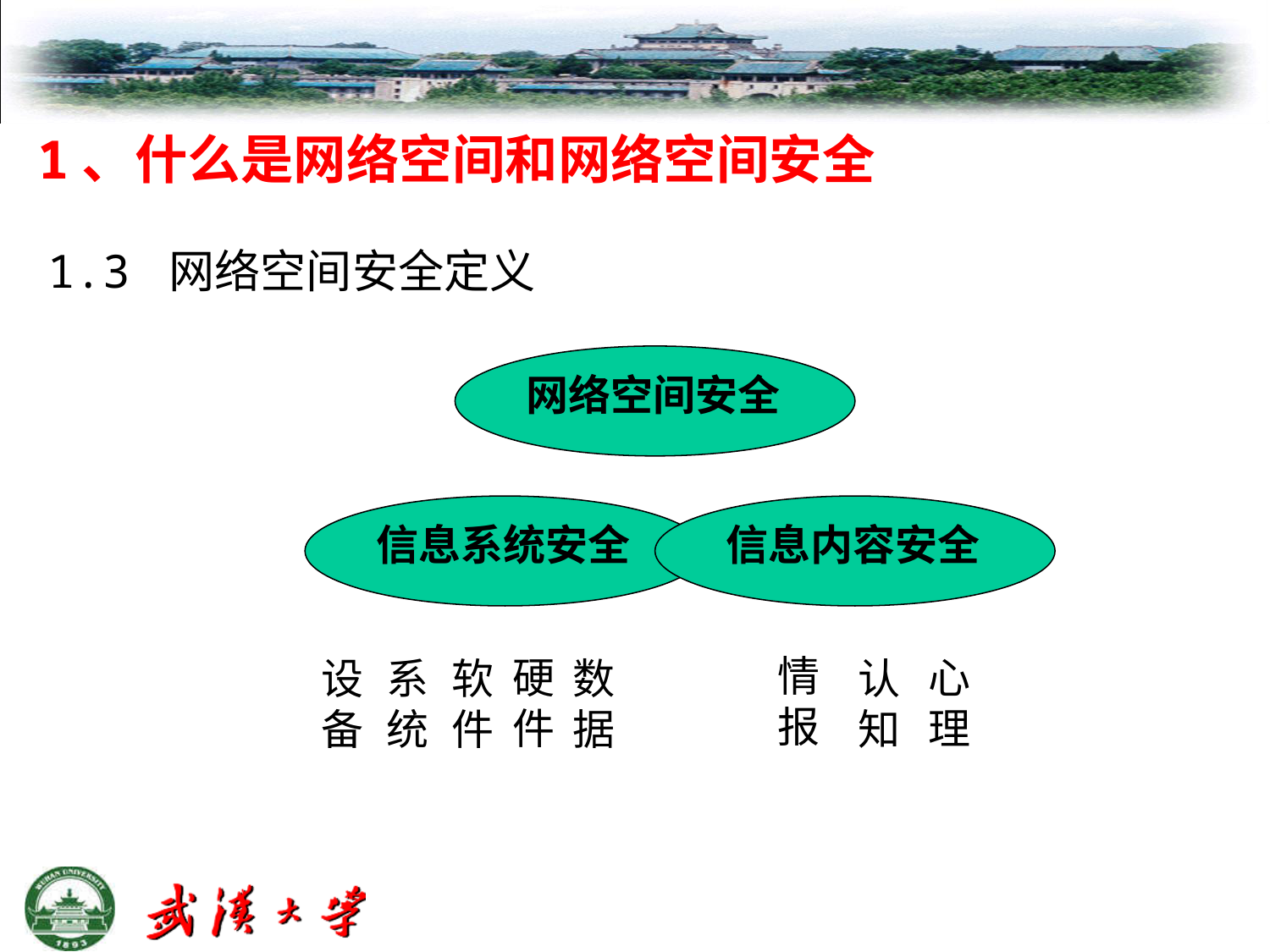

# 1、什么是网络空间和网络空间安全
1.3 网络空间安全定义
网络空间安全
信息系统安全
信息内容安全
情报
心理
硬件
数据
认知
软件
系统
设备